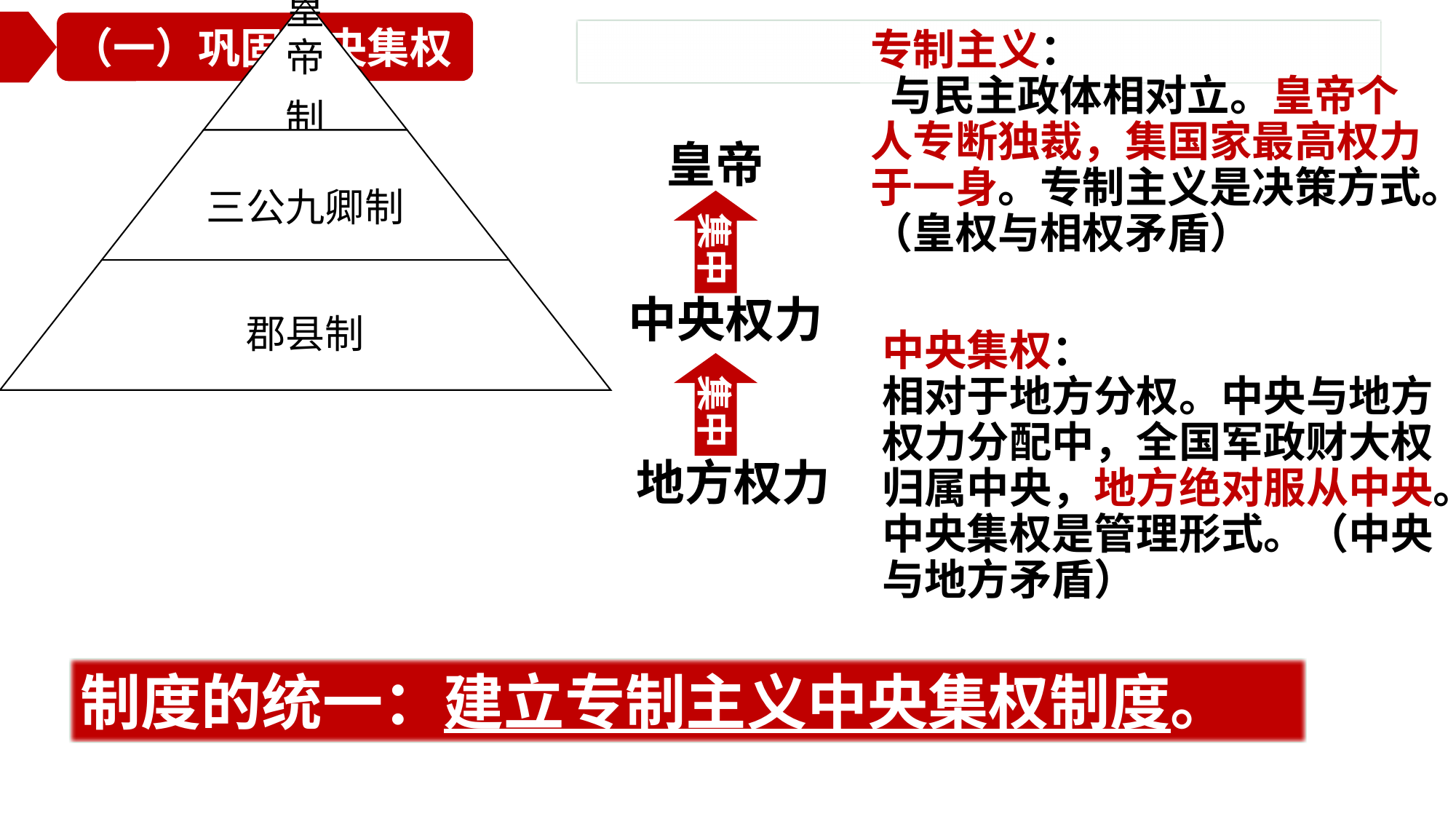

（一）巩固中央集权

专制主义：
 与民主政体相对立。皇帝个人专断独裁，集国家最高权力于一身。专制主义是决策方式。（皇权与相权矛盾）
皇帝
制度
三公九卿制
郡县制
皇帝
集中
 中央权力
中央集权：
相对于地方分权。中央与地方权力分配中，全国军政财大权归属中央，地方绝对服从中央。中央集权是管理形式。（中央与地方矛盾）
集中
地方权力
制度的统一：建立专制主义中央集权制度。